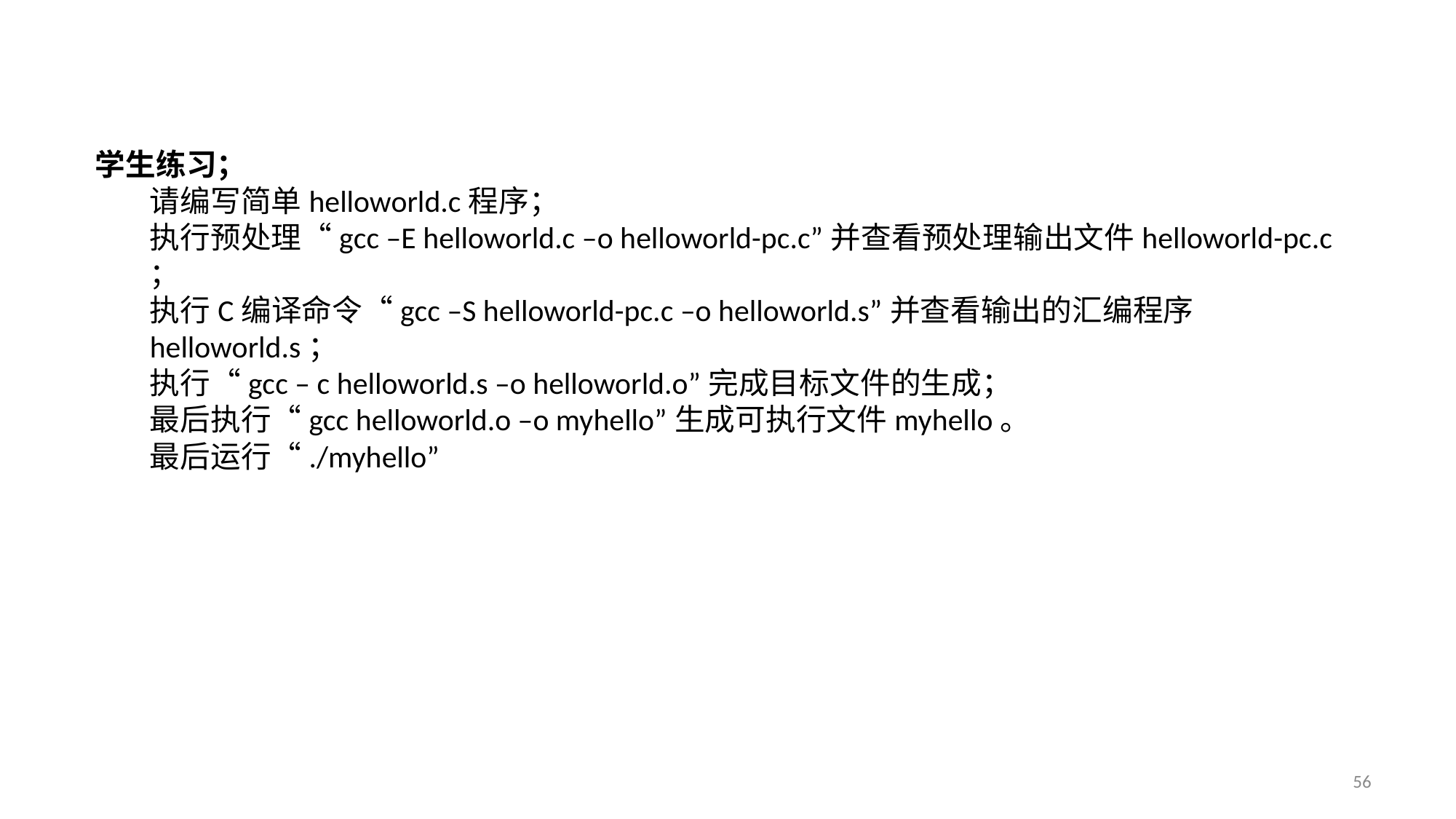

学生练习；
请编写简单helloworld.c程序；
执行预处理“gcc –E helloworld.c –o helloworld-pc.c”并查看预处理输出文件helloworld-pc.c ；
执行C编译命令“gcc –S helloworld-pc.c –o helloworld.s”并查看输出的汇编程序helloworld.s；
执行“gcc – c helloworld.s –o helloworld.o”完成目标文件的生成；
最后执行“gcc helloworld.o –o myhello”生成可执行文件myhello。
最后运行“./myhello”
56